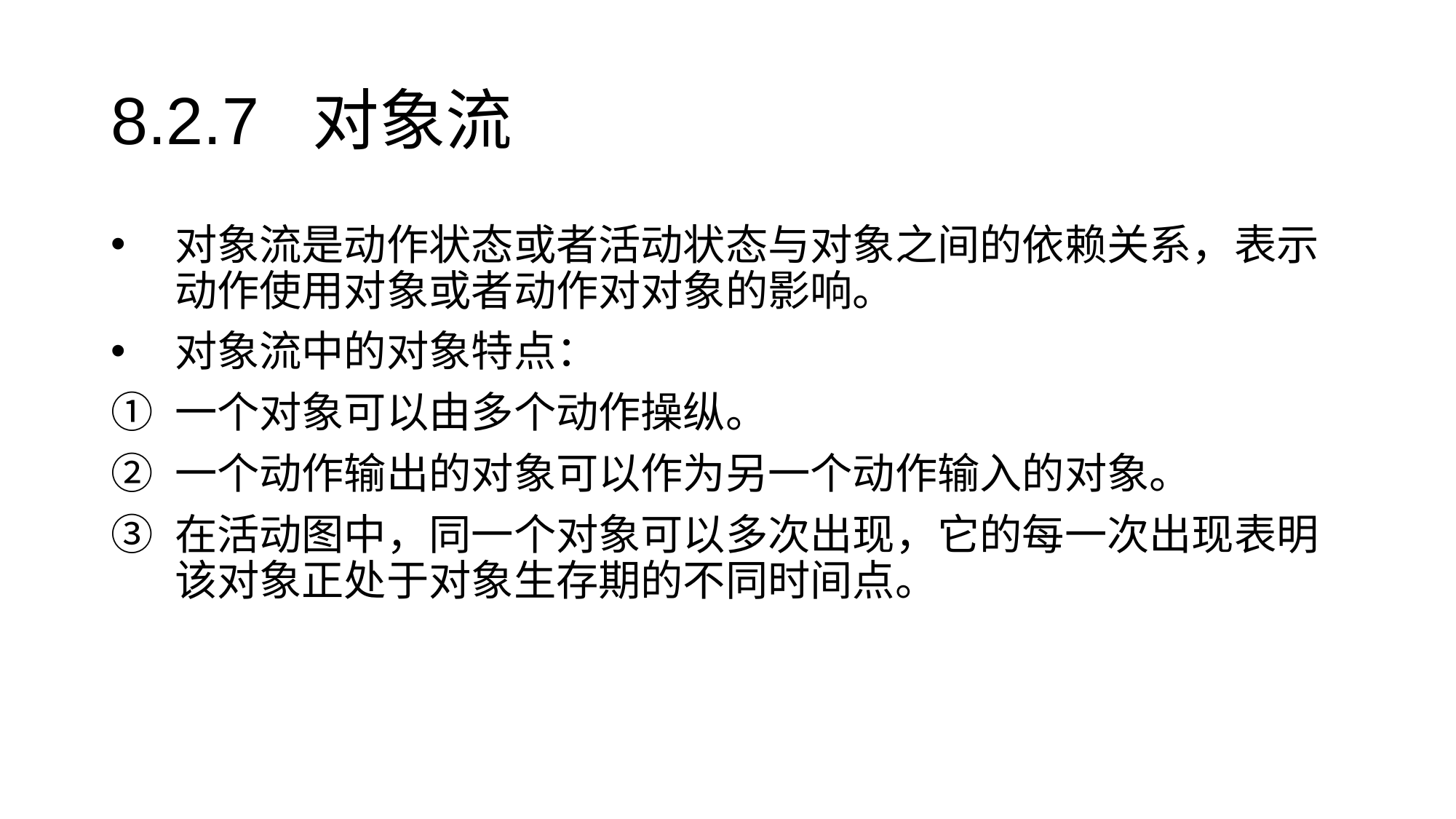

# 8.2.7  对象流
对象流是动作状态或者活动状态与对象之间的依赖关系，表示动作使用对象或者动作对对象的影响。
对象流中的对象特点：
一个对象可以由多个动作操纵。
一个动作输出的对象可以作为另一个动作输入的对象。
在活动图中，同一个对象可以多次出现，它的每一次出现表明该对象正处于对象生存期的不同时间点。